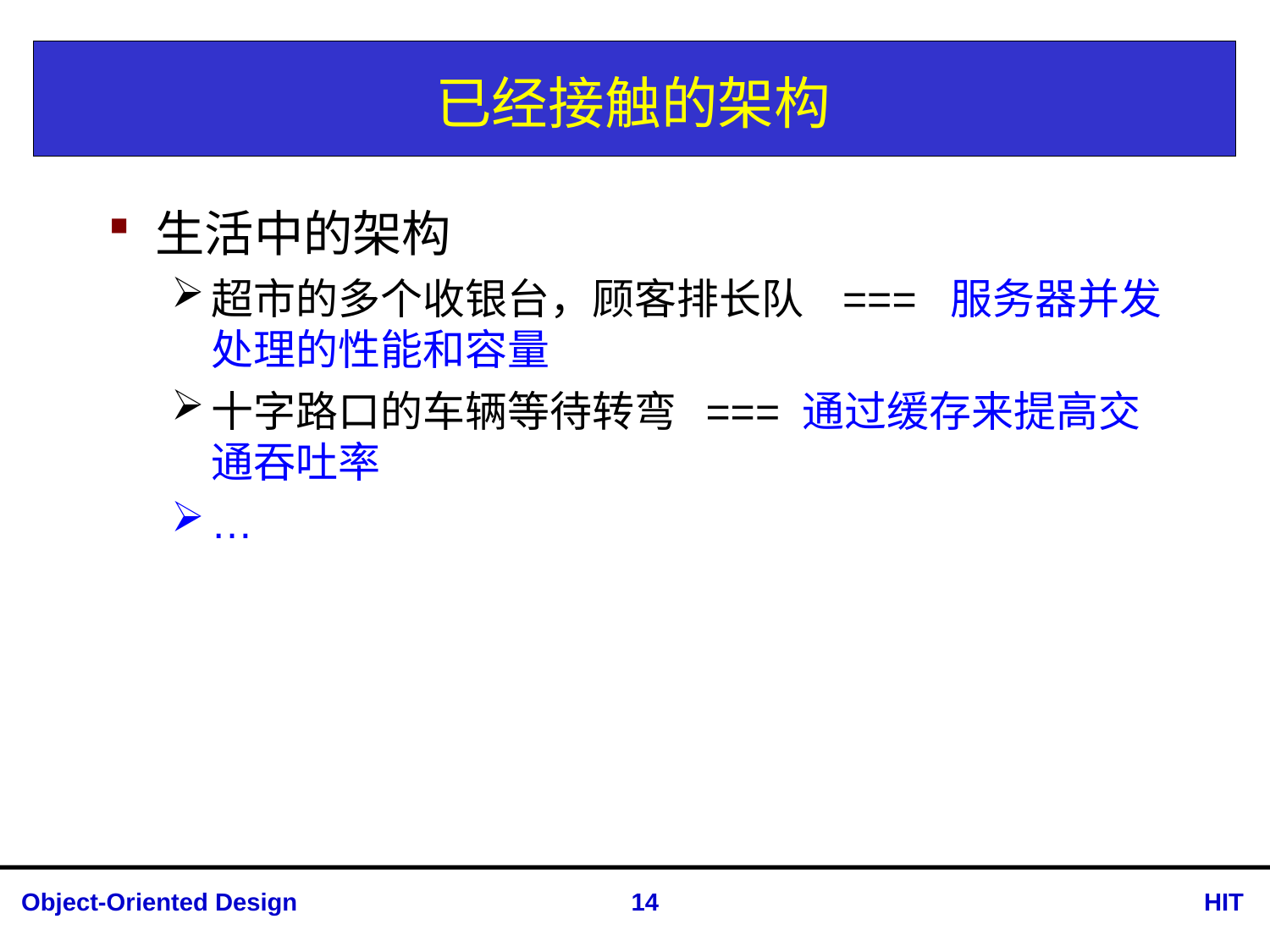

# 已经接触的架构
生活中的架构
超市的多个收银台，顾客排长队   ===  服务器并发处理的性能和容量
十字路口的车辆等待转弯  === 通过缓存来提高交通吞吐率
…